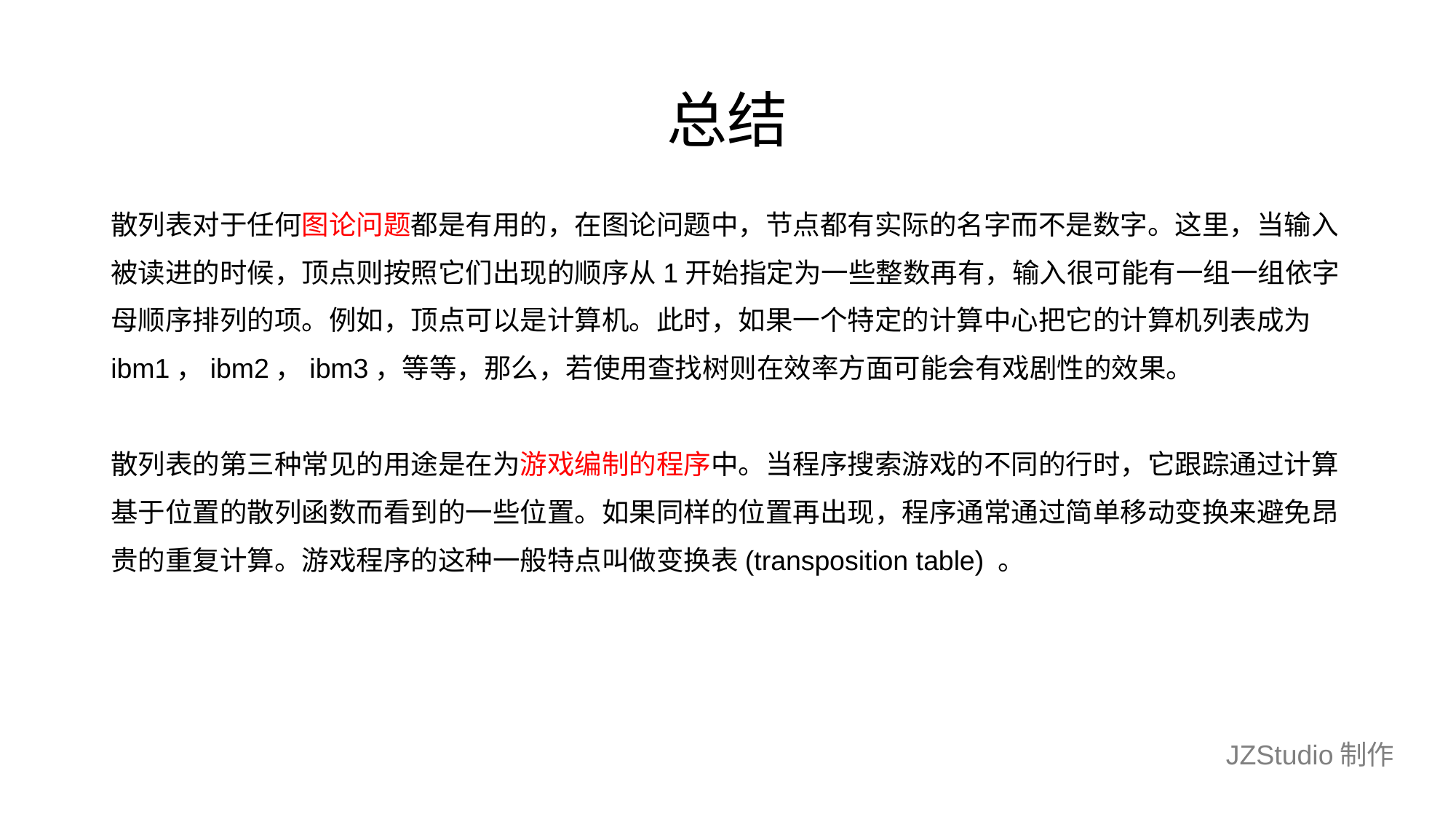

# 总结
散列表对于任何图论问题都是有用的，在图论问题中，节点都有实际的名字而不是数字。这里，当输入
被读进的时候，顶点则按照它们出现的顺序从1开始指定为一些整数再有，输入很可能有一组一组依字
母顺序排列的项。例如，顶点可以是计算机。此时，如果一个特定的计算中心把它的计算机列表成为
ibm1，ibm2，ibm3，等等，那么，若使用查找树则在效率方面可能会有戏剧性的效果。

散列表的第三种常见的用途是在为游戏编制的程序中。当程序搜索游戏的不同的行时，它跟踪通过计算
基于位置的散列函数而看到的一些位置。如果同样的位置再出现，程序通常通过简单移动变换来避免昂
贵的重复计算。游戏程序的这种一般特点叫做变换表(transposition table) 。